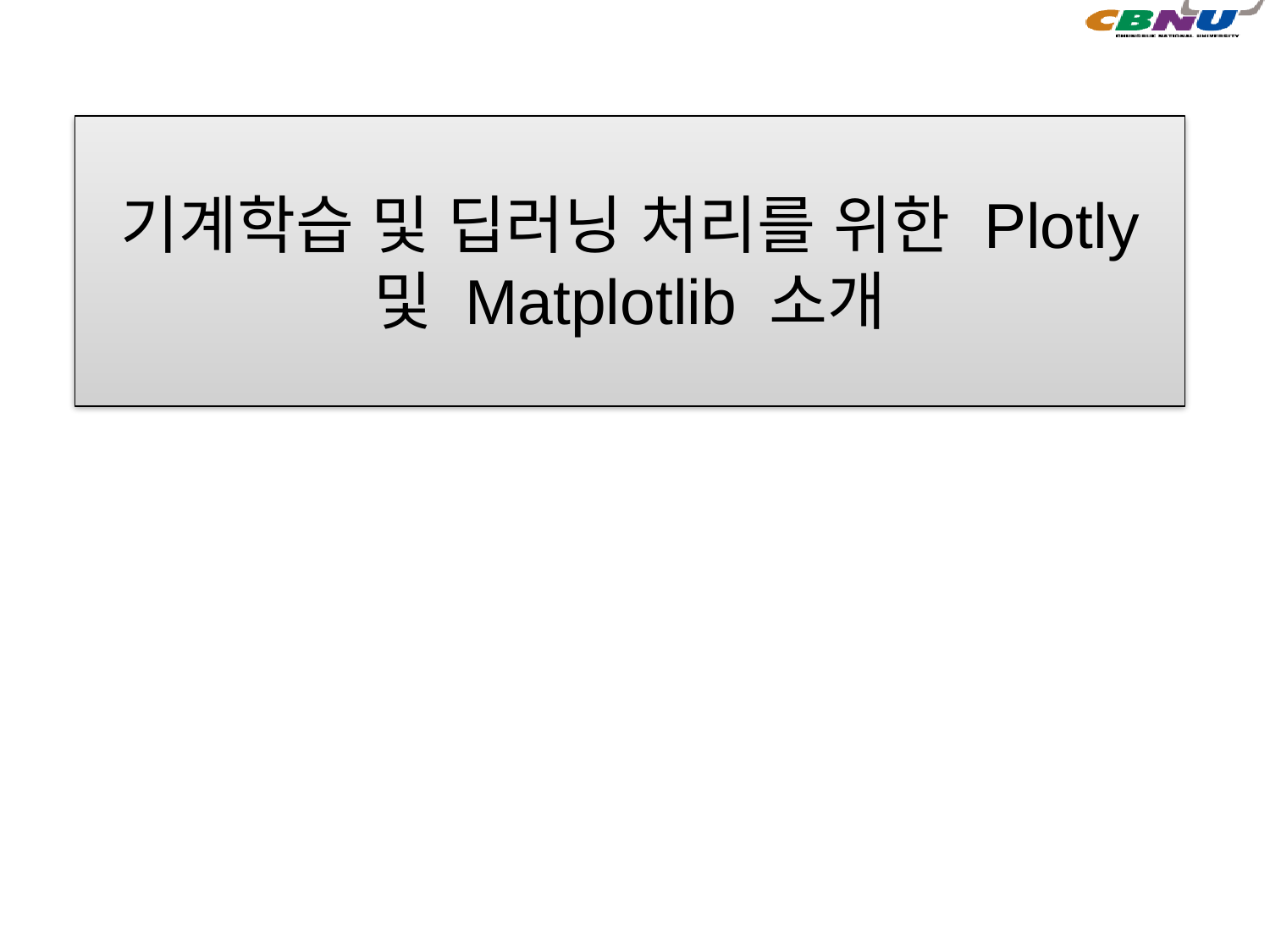

# 기계학습 및 딥러닝 처리를 위한 Plotly 및 Matplotlib 소개